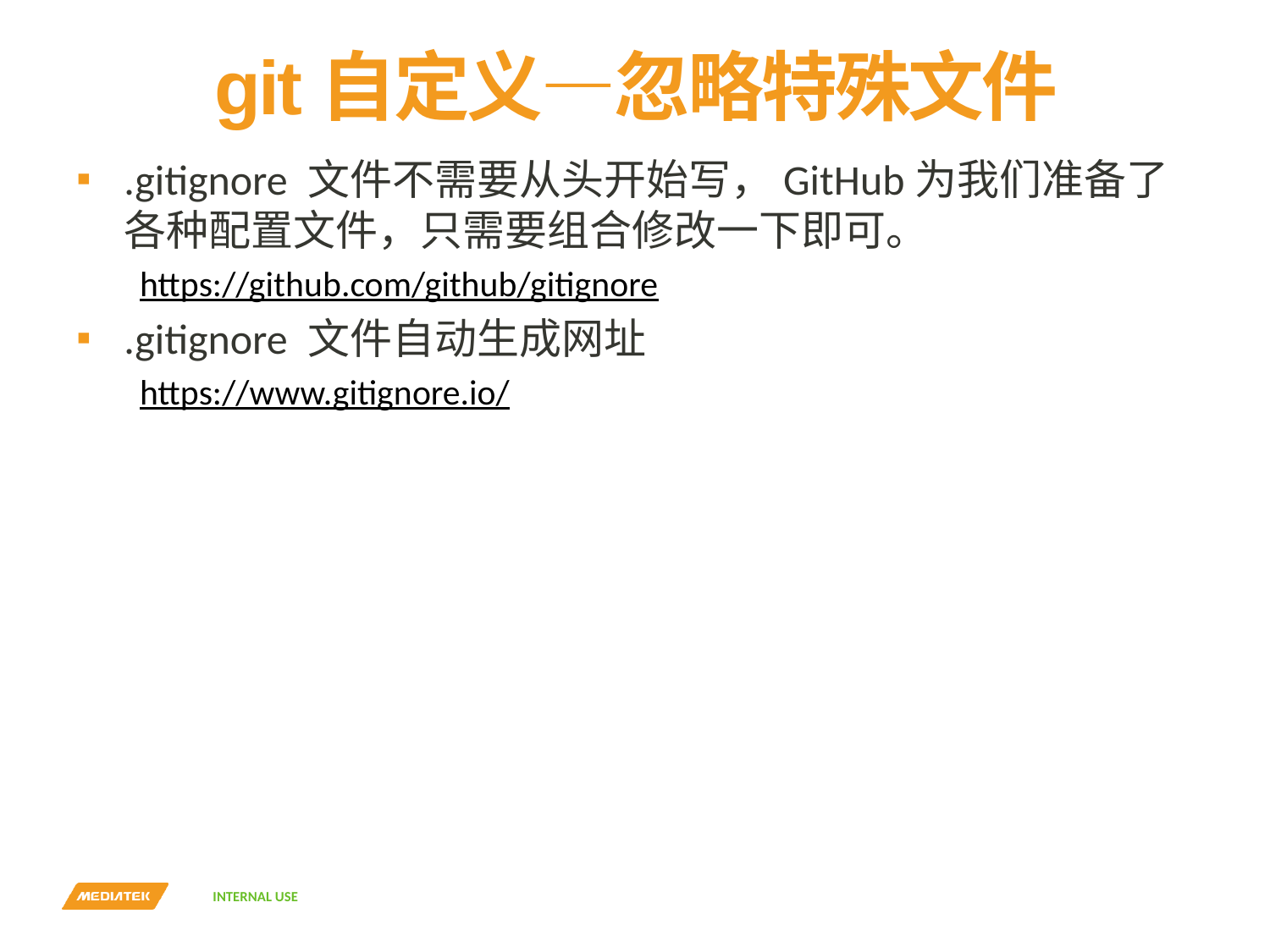

# git自定义—忽略特殊文件
.gitignore 文件不需要从头开始写，GitHub为我们准备了各种配置文件，只需要组合修改一下即可。
https://github.com/github/gitignore
.gitignore 文件自动生成网址
https://www.gitignore.io/